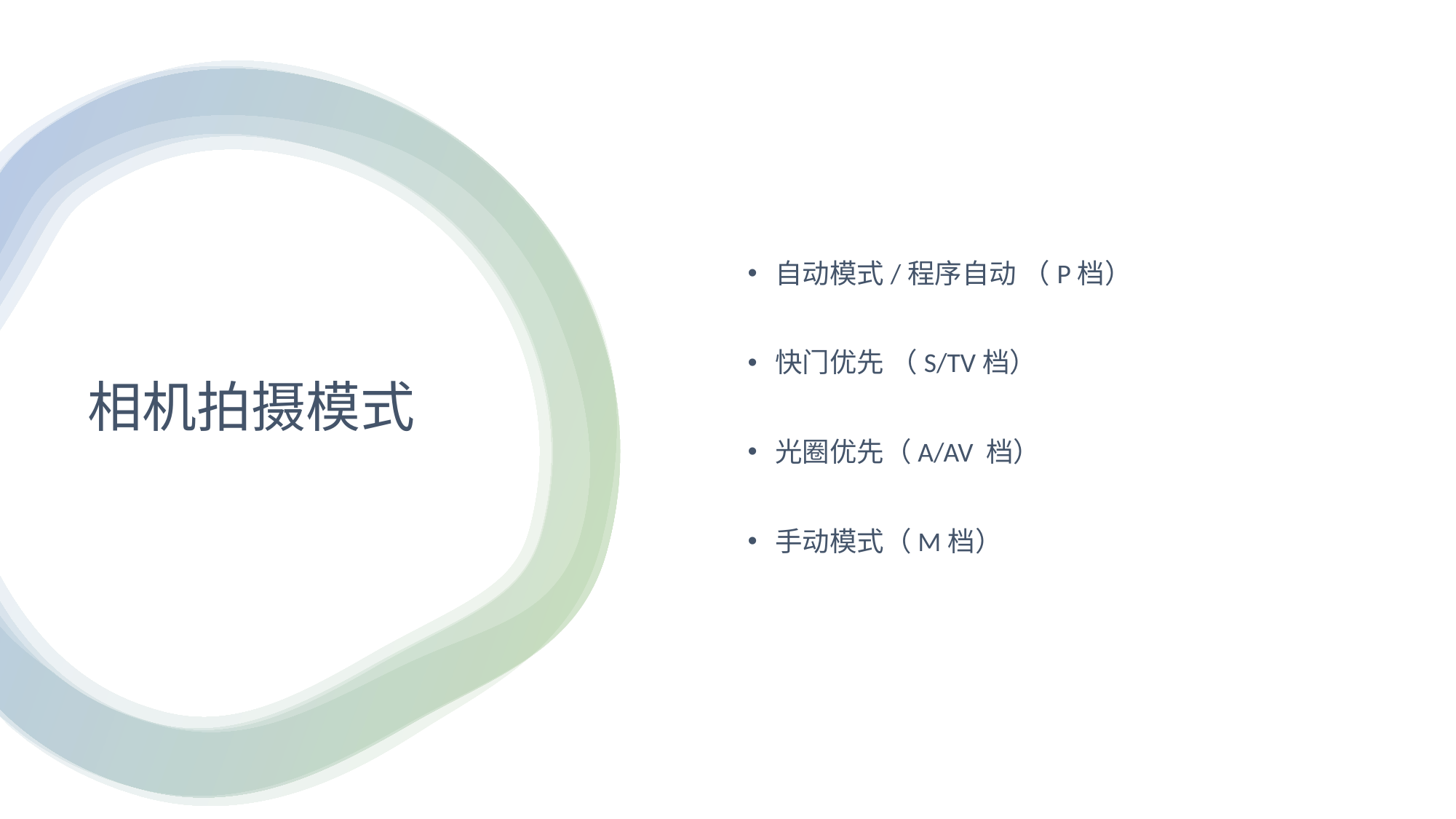

自动模式/程序自动 （P档）

快门优先 （S/TV档）

光圈优先（A/AV 档）

手动模式（M档）
# 相机拍摄模式